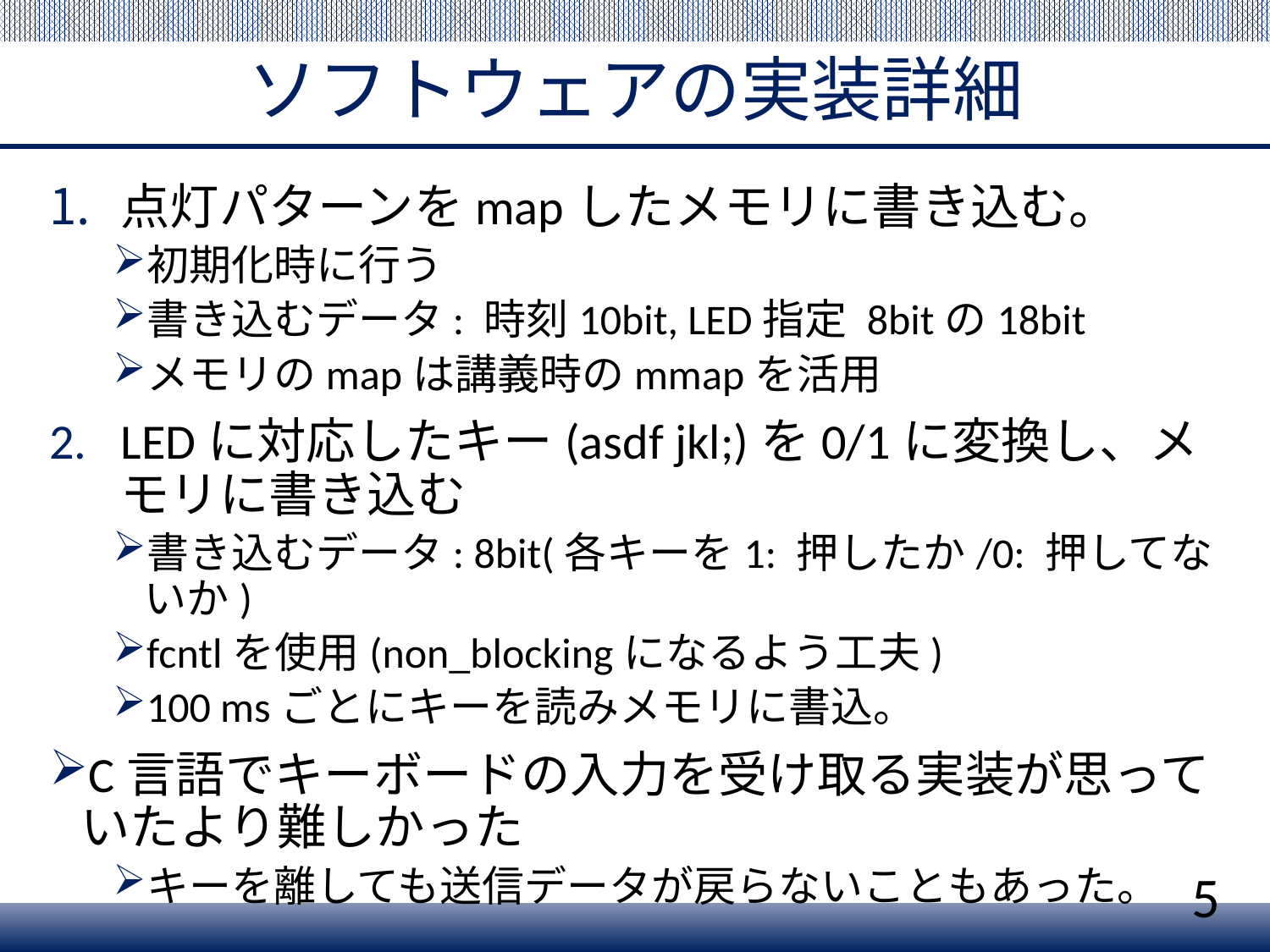

# ソフトウェアの実装詳細
点灯パターンをmapしたメモリに書き込む。
初期化時に行う
書き込むデータ: 時刻10bit, LED指定 8bitの18bit
メモリのmapは講義時のmmapを活用
LEDに対応したキー(asdf jkl;)を0/1に変換し、メモリに書き込む
書き込むデータ: 8bit(各キーを1: 押したか/0: 押してないか)
fcntlを使用(non_blockingになるよう工夫)
100 msごとにキーを読みメモリに書込。
C言語でキーボードの入力を受け取る実装が思っていたより難しかった
キーを離しても送信データが戻らないこともあった。
5